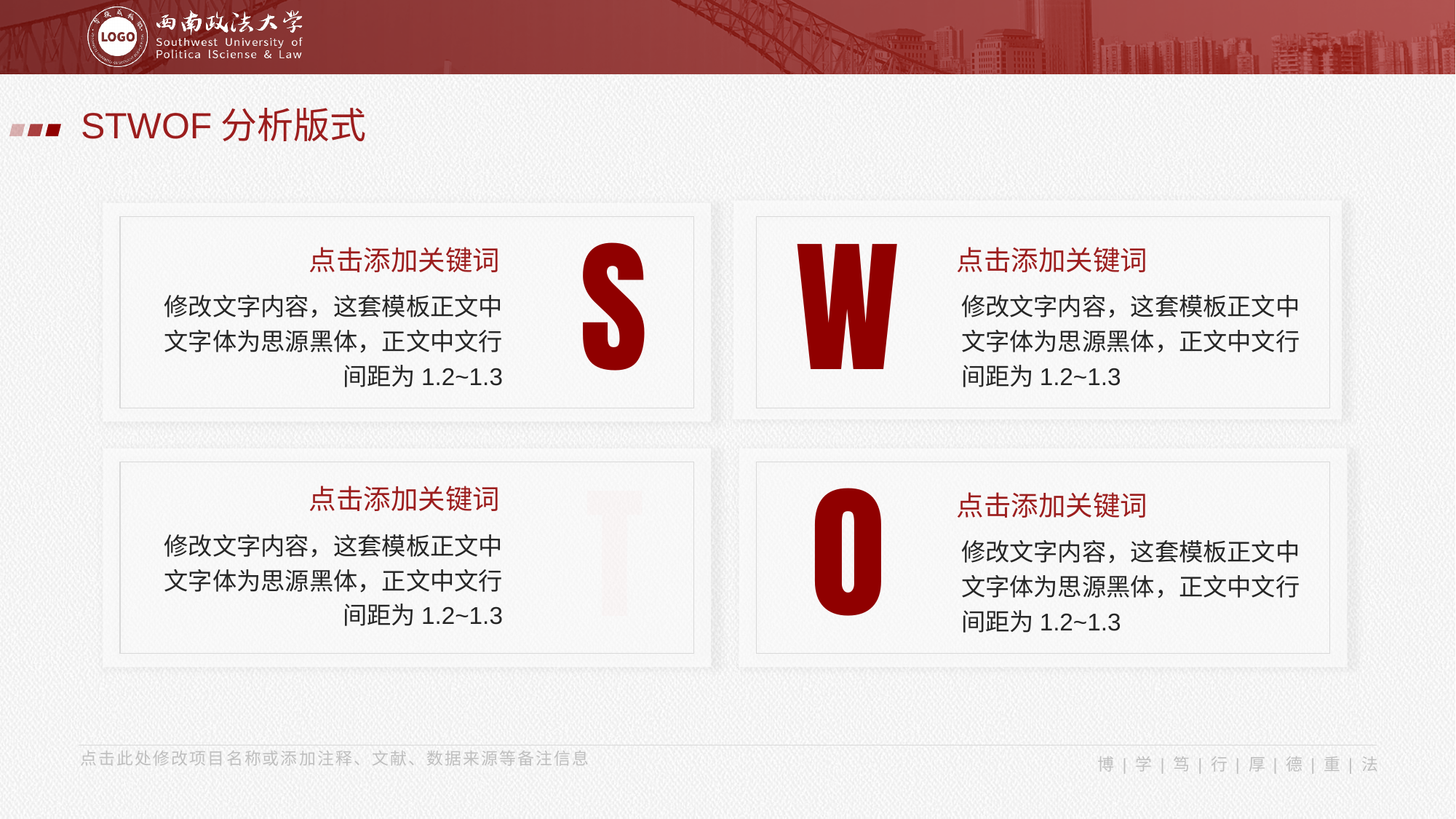

STWOF分析版式

W
点击添加关键词
修改文字内容，这套模板正文中文字体为思源黑体，正文中文行间距为1.2~1.3

S
点击添加关键词
修改文字内容，这套模板正文中文字体为思源黑体，正文中文行间距为1.2~1.3

0
点击添加关键词
修改文字内容，这套模板正文中文字体为思源黑体，正文中文行间距为1.2~1.3

T
点击添加关键词
修改文字内容，这套模板正文中文字体为思源黑体，正文中文行间距为1.2~1.3
点击此处修改项目名称或添加注释、文献、数据来源等备注信息